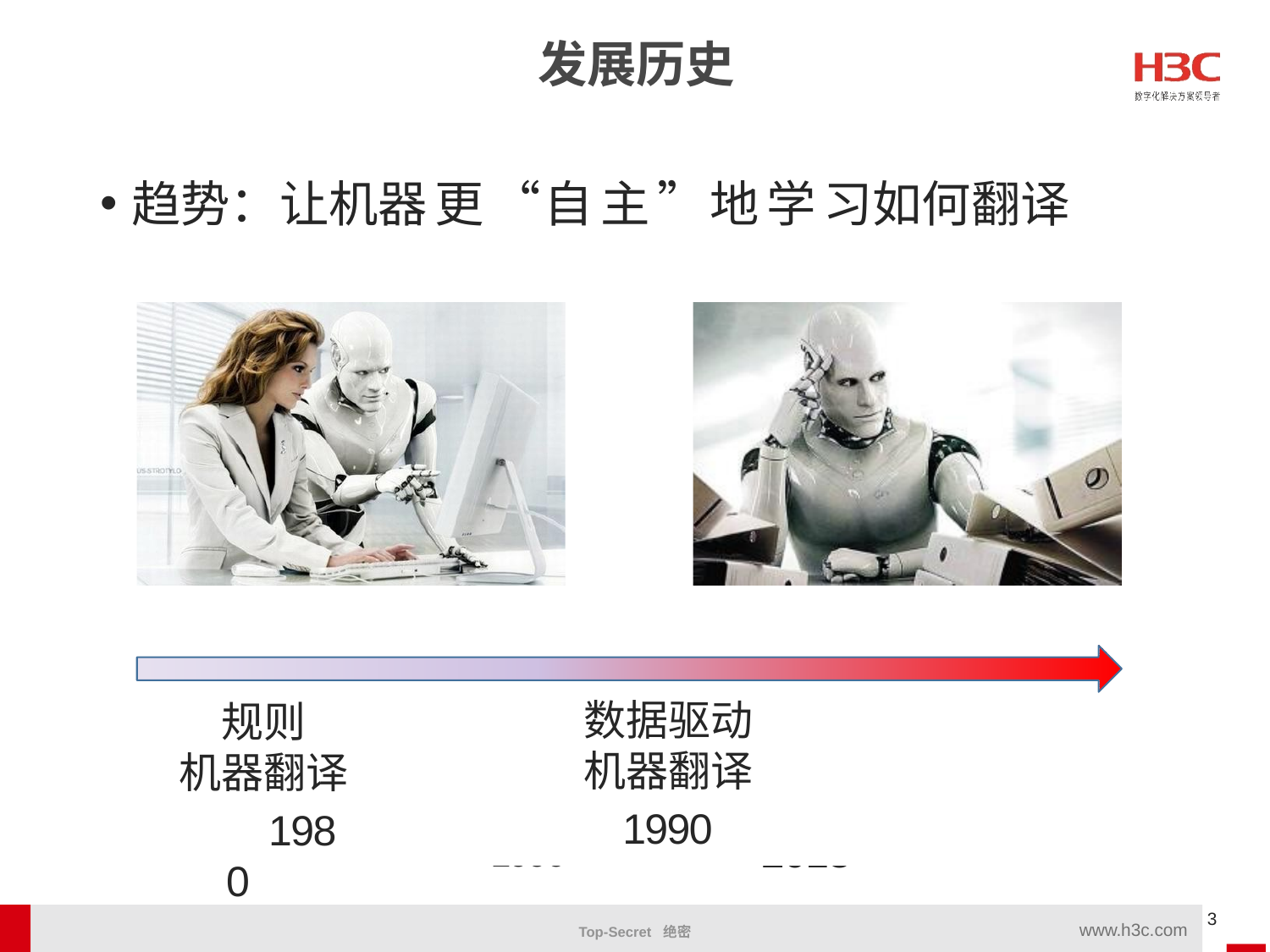

发展历史
趋势：让机器更“自主”地学习如何翻译

数据驱动 机器翻译
1990
规则 机器翻译
1980
统计	神经
机器翻译	机器翻译
1990	2013